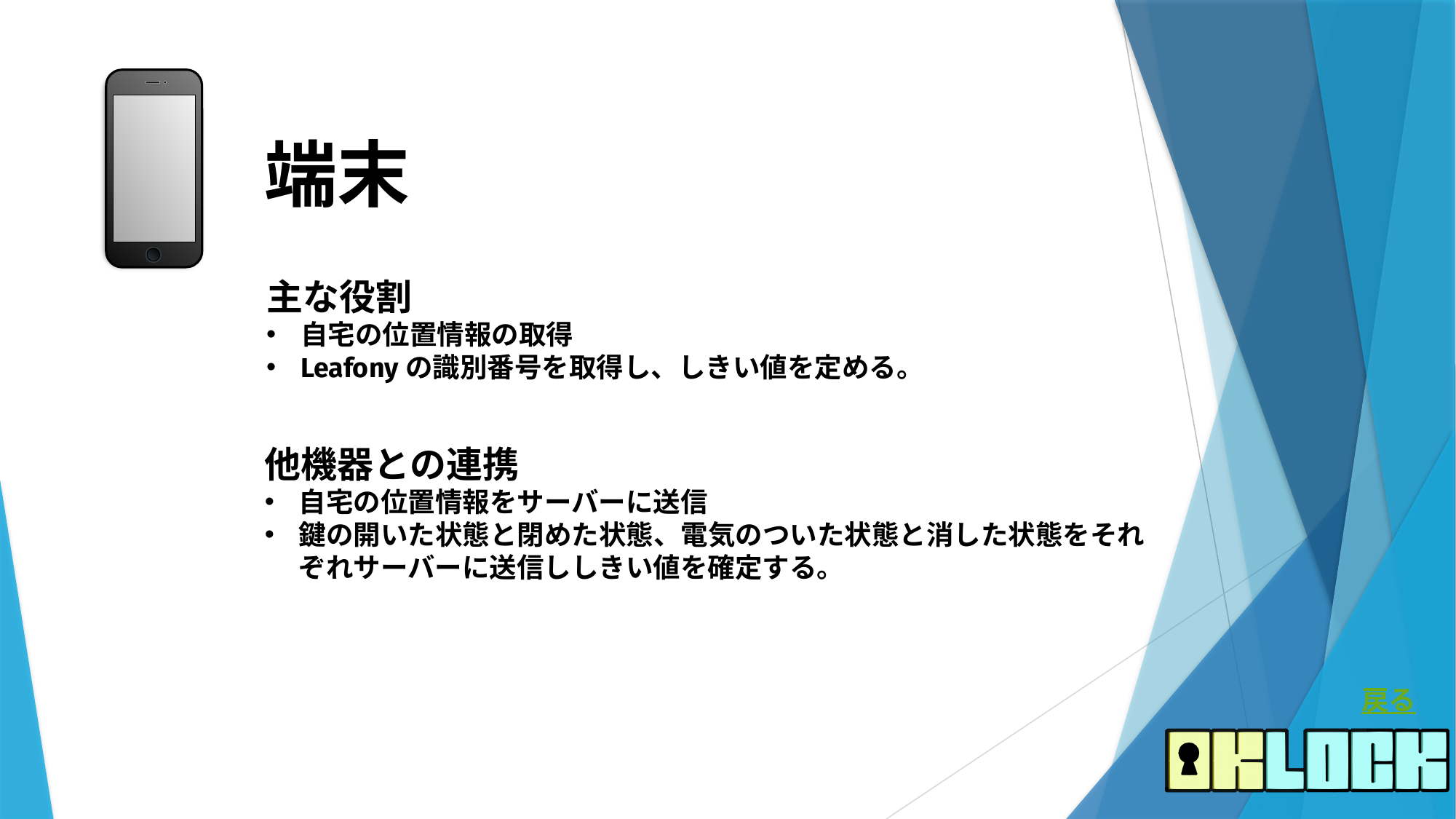

端末
主な役割
自宅の位置情報の取得
Leafonyの識別番号を取得し、しきい値を定める。
他機器との連携
自宅の位置情報をサーバーに送信
鍵の開いた状態と閉めた状態、電気のついた状態と消した状態をそれぞれサーバーに送信ししきい値を確定する。
戻る